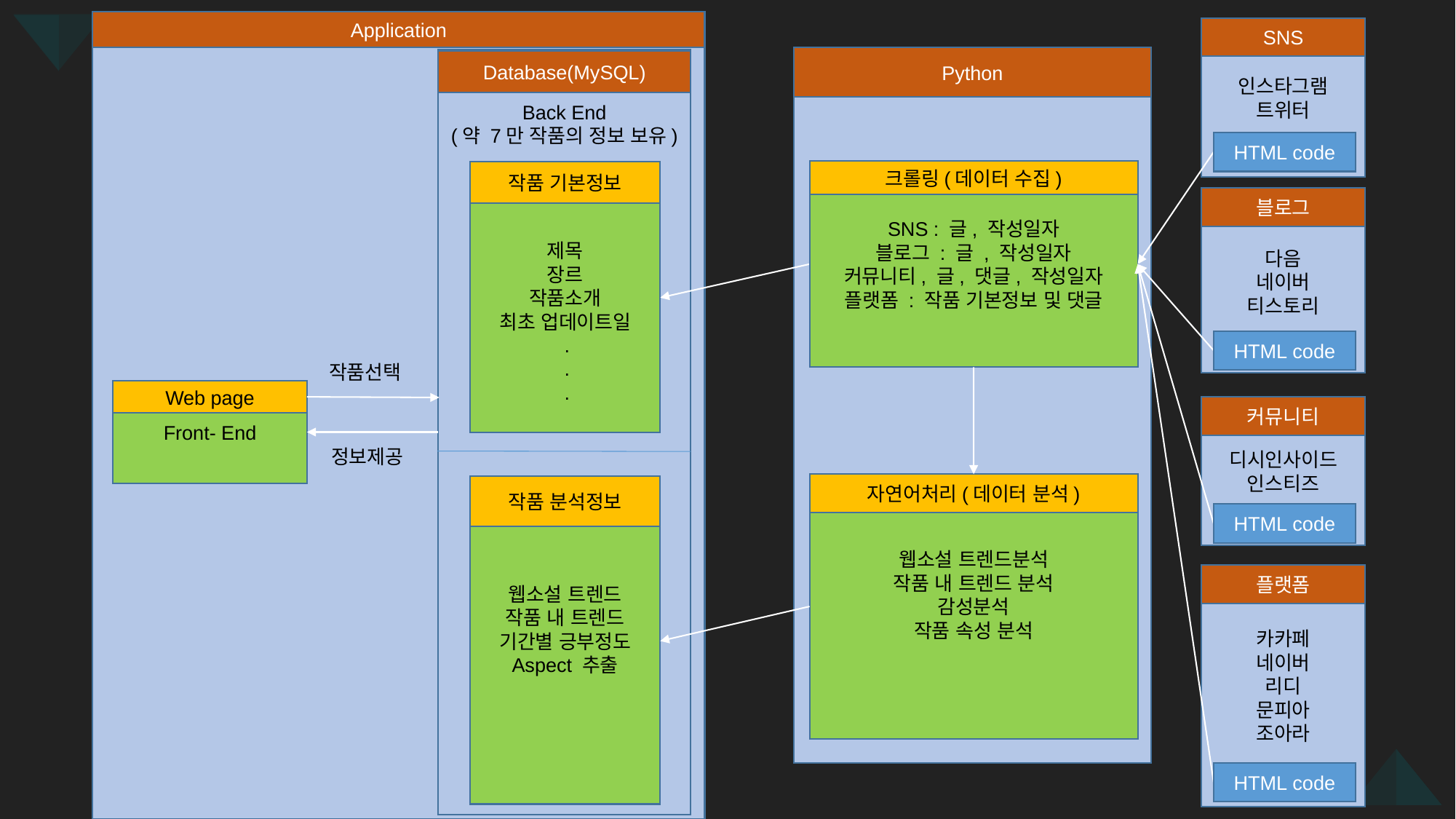

Application
SNS
인스타그램
트위터
Python

Database(MySQL)
Back End
(약 7만 작품의 정보 보유)
HTML code
크롤링(데이터 수집)
SNS : 글, 작성일자
블로그 : 글 , 작성일자
커뮤니티, 글, 댓글, 작성일자
플랫폼 : 작품 기본정보 및 댓글
작품 기본정보
제목
장르
작품소개
최초 업데이트일

블로그
다음
네이버
티스토리
.
.
.
HTML code
작품선택
Web page
Front- End
커뮤니티
디시인사이드
인스티즈
정보제공
웹소설 트렌드분석
작품 내 트렌드 분석
감성분석
작품 속성 분석

자연어처리(데이터 분석)
작품 분석정보
웹소설 트렌드
작품 내 트렌드
기간별 긍부정도
Aspect 추출

HTML code
플랫폼
카카페
네이버
리디
문피아
조아라
HTML code